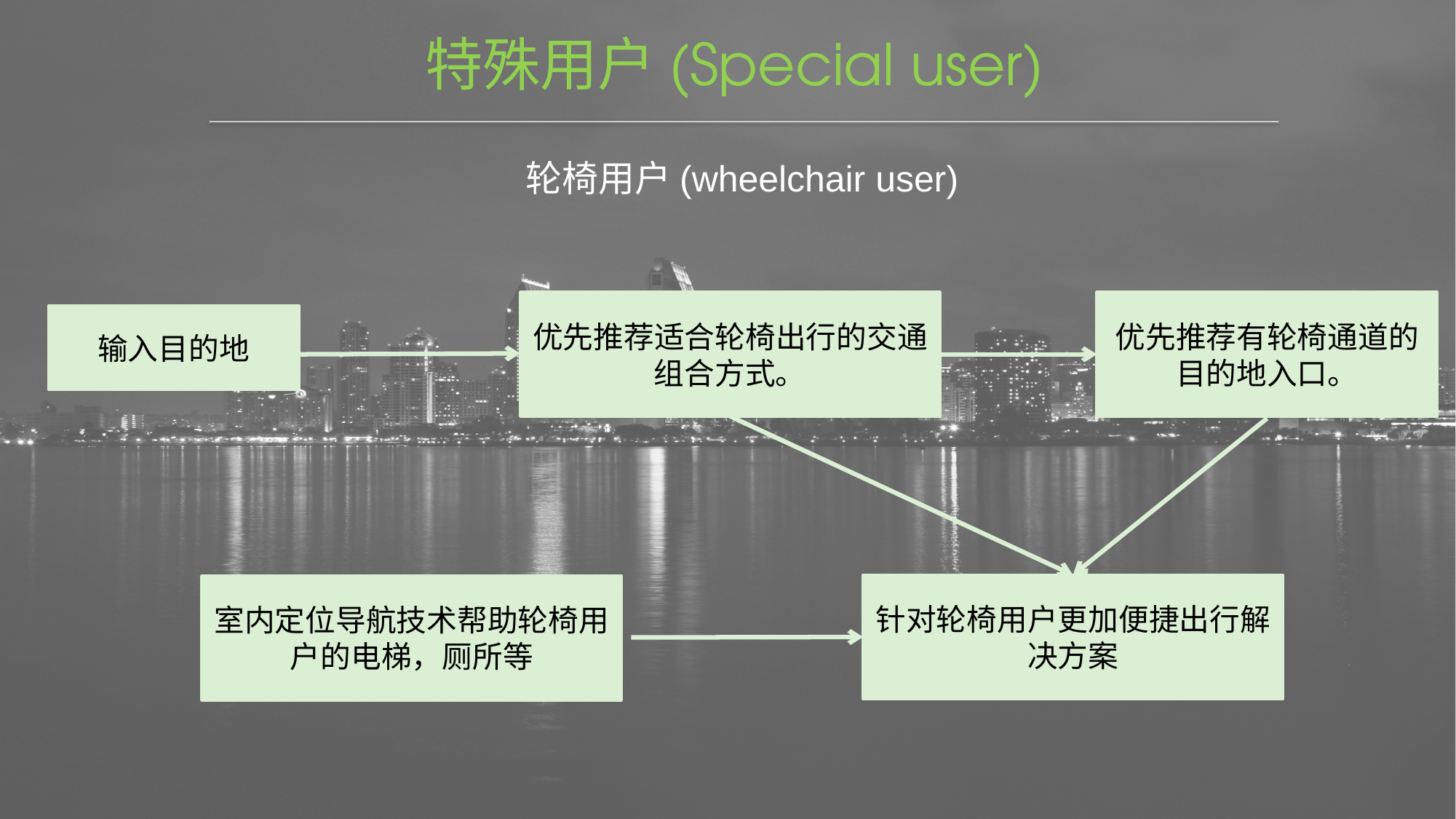

特殊用户(Special user)

轮椅用户(wheelchair user)
优先推荐有轮椅通道的目的地入口。

优先推荐适合轮椅出行的交通组合方式。

输入目的地
针对轮椅用户更加便捷出行解决方案
室内定位导航技术帮助轮椅用户的电梯，厕所等